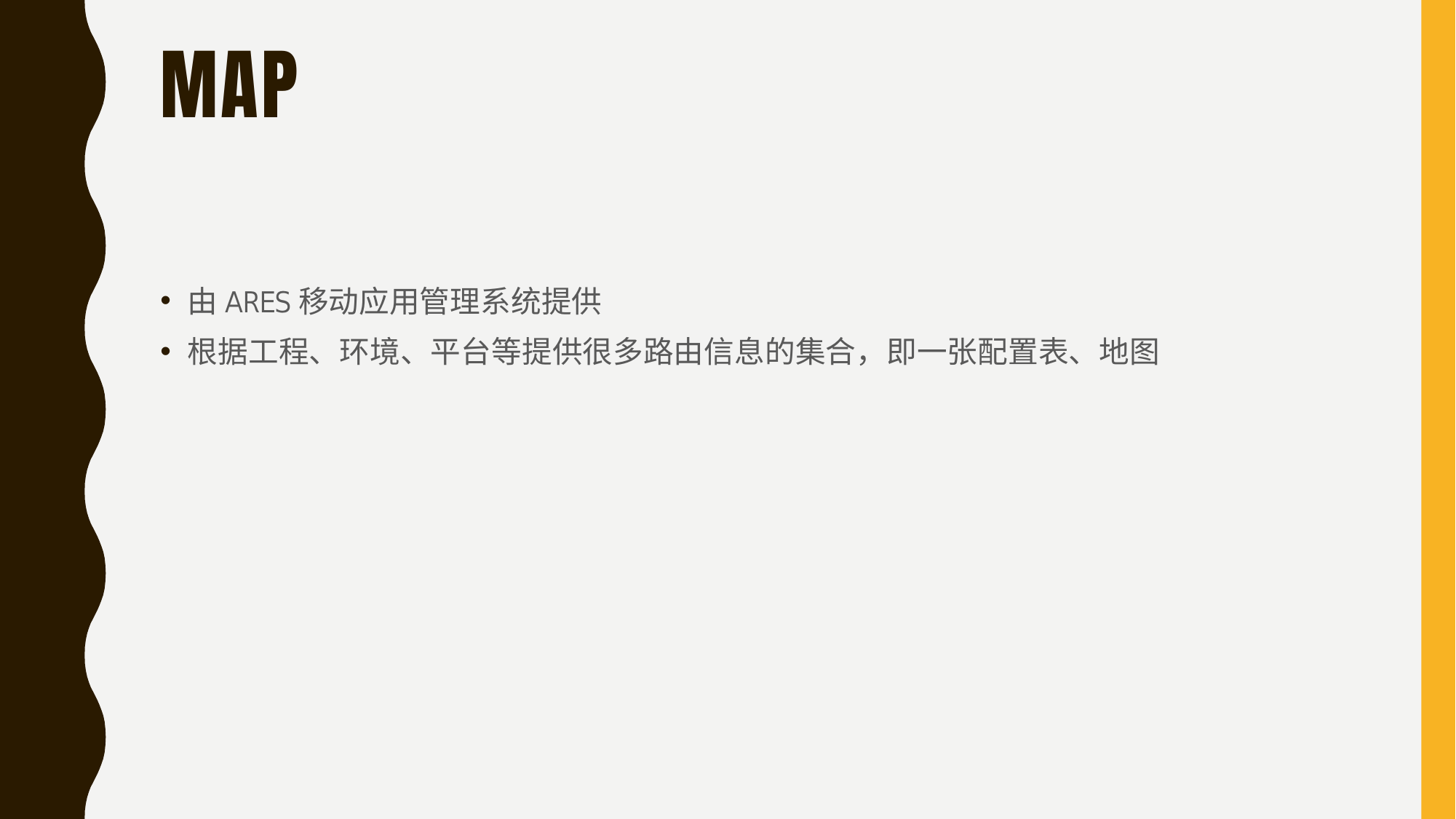

# map
由ARES移动应用管理系统提供
根据工程、环境、平台等提供很多路由信息的集合，即一张配置表、地图